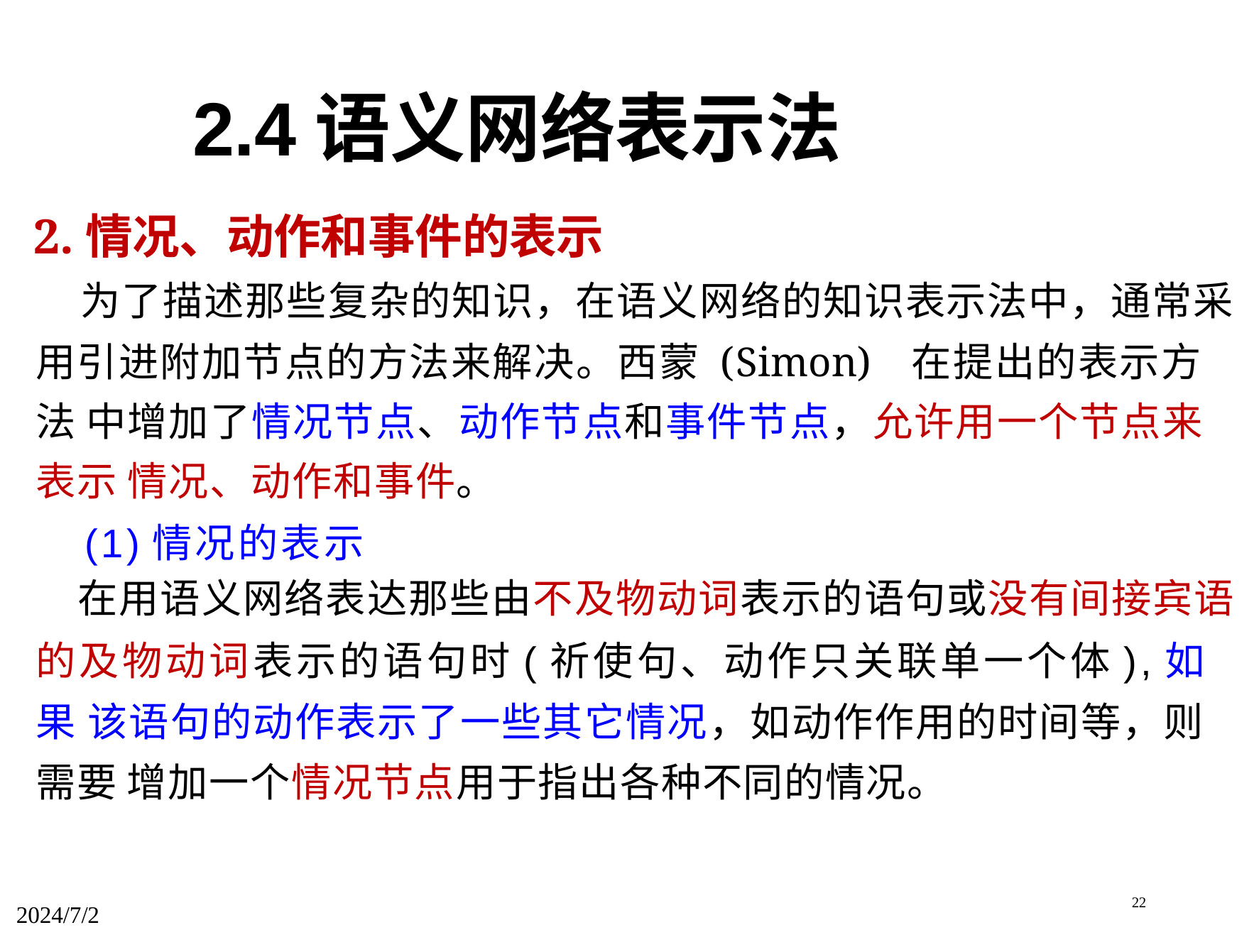

2.4语义网络表示法

2.情况、动作和事件的表示
为了描述那些复杂的知识，在语义网络的知识表示法中，通常采
用引进附加节点的方法来解决。西蒙 (Simon) 在提出的表示方法 中增加了情况节点、动作节点和事件节点，允许用一个节点来表示 情况、动作和事件。
(1)情况的表示
在用语义网络表达那些由不及物动词表示的语句或没有间接宾语
的及物动词表示的语句时(祈使句、动作只关联单一个体),如果 该语句的动作表示了一些其它情况，如动作作用的时间等，则需要 增加一个情况节点用于指出各种不同的情况。

22

2024/7/2